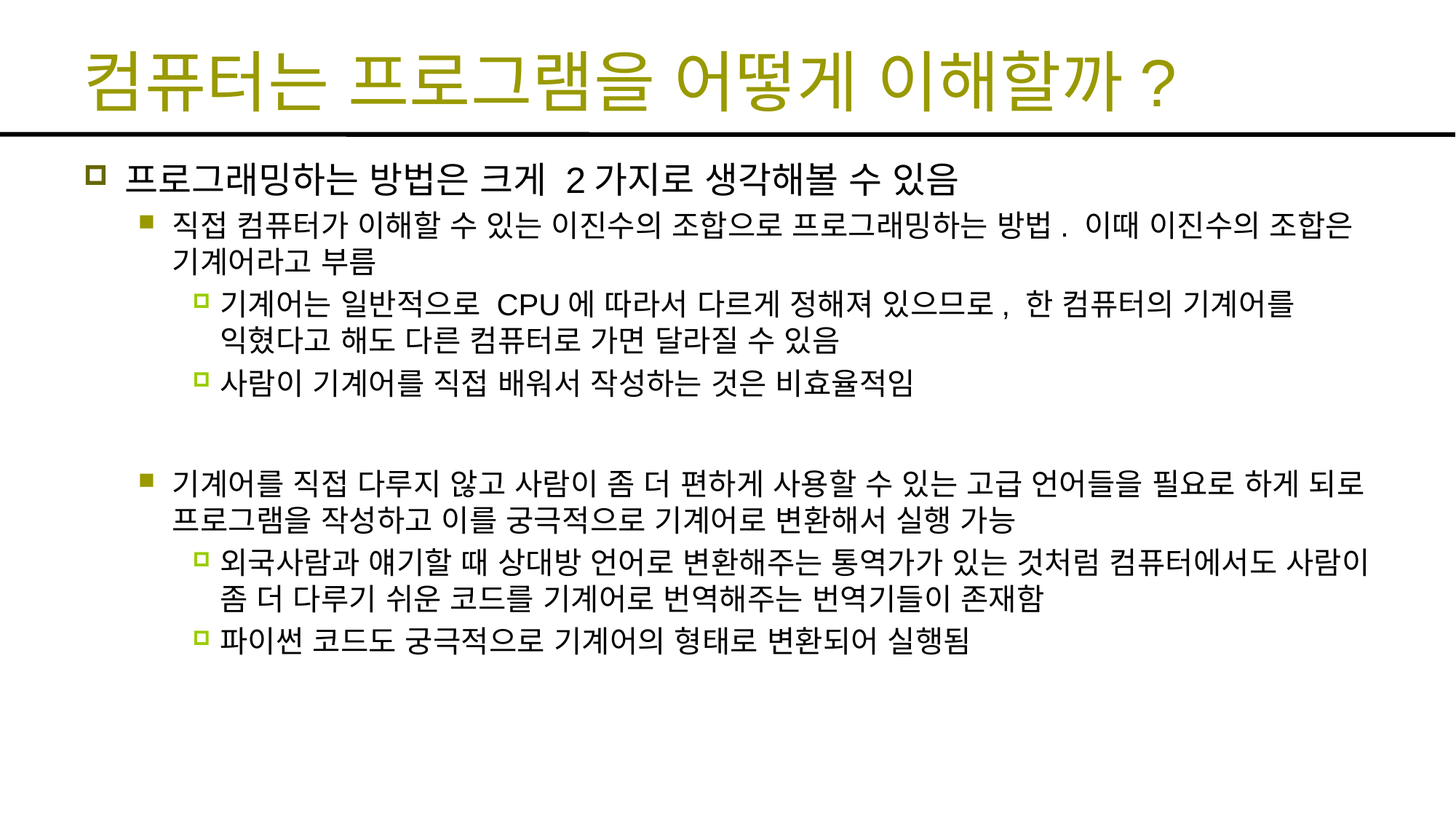

# 컴퓨터는 프로그램을 어떻게 이해할까?
프로그래밍하는 방법은 크게 2가지로 생각해볼 수 있음
직접 컴퓨터가 이해할 수 있는 이진수의 조합으로 프로그래밍하는 방법. 이때 이진수의 조합은 기계어라고 부름
기계어는 일반적으로 CPU에 따라서 다르게 정해져 있으므로, 한 컴퓨터의 기계어를 익혔다고 해도 다른 컴퓨터로 가면 달라질 수 있음
사람이 기계어를 직접 배워서 작성하는 것은 비효율적임

기계어를 직접 다루지 않고 사람이 좀 더 편하게 사용할 수 있는 고급 언어들을 필요로 하게 되로 프로그램을 작성하고 이를 궁극적으로 기계어로 변환해서 실행 가능
외국사람과 얘기할 때 상대방 언어로 변환해주는 통역가가 있는 것처럼 컴퓨터에서도 사람이 좀 더 다루기 쉬운 코드를 기계어로 번역해주는 번역기들이 존재함
파이썬 코드도 궁극적으로 기계어의 형태로 변환되어 실행됨